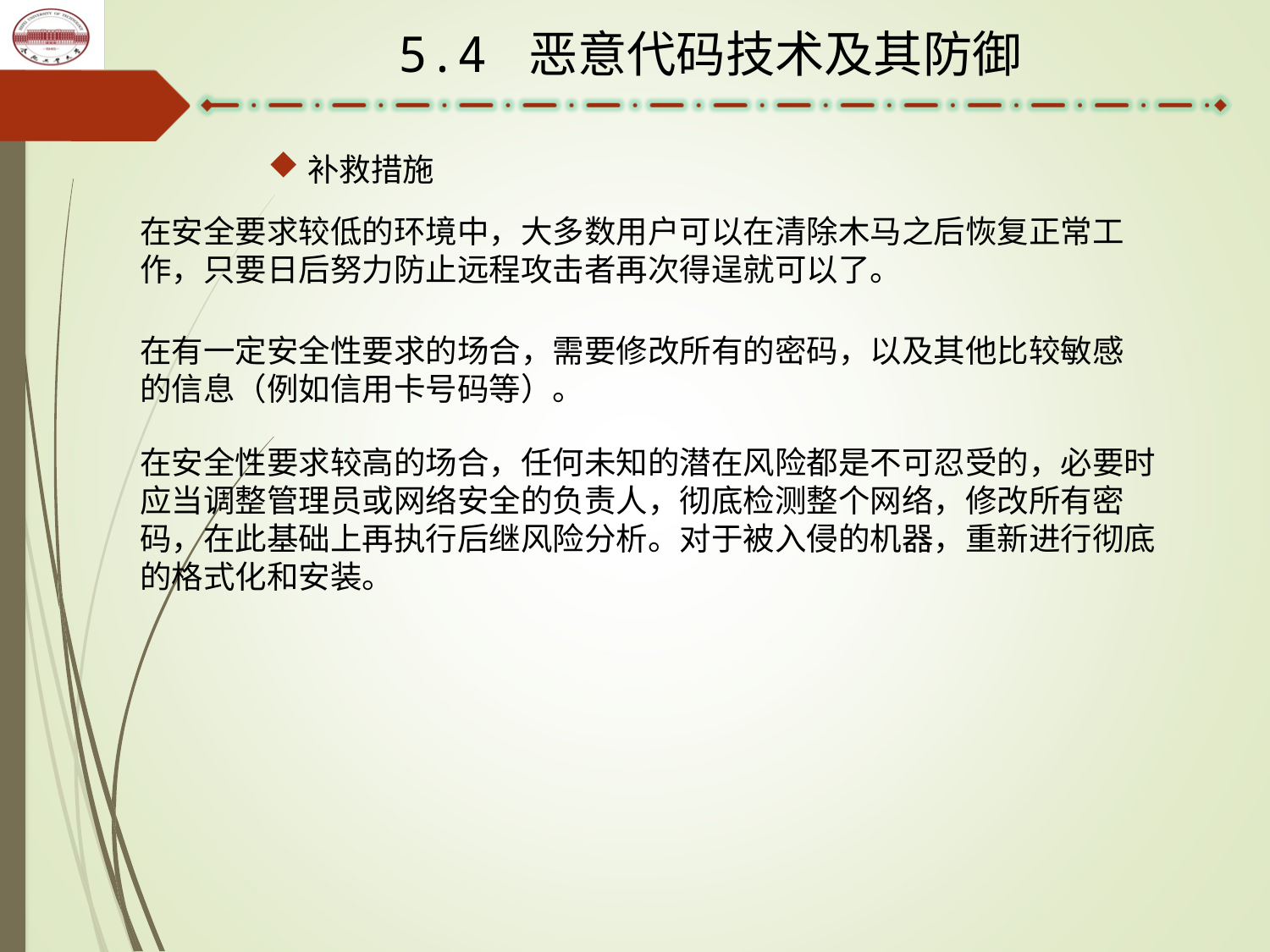

5.4 恶意代码技术及其防御
补救措施
在安全要求较低的环境中，大多数用户可以在清除木马之后恢复正常工作，只要日后努力防止远程攻击者再次得逞就可以了。
在有一定安全性要求的场合，需要修改所有的密码，以及其他比较敏感的信息（例如信用卡号码等）。
在安全性要求较高的场合，任何未知的潜在风险都是不可忍受的，必要时应当调整管理员或网络安全的负责人，彻底检测整个网络，修改所有密码，在此基础上再执行后继风险分析。对于被入侵的机器，重新进行彻底的格式化和安装。